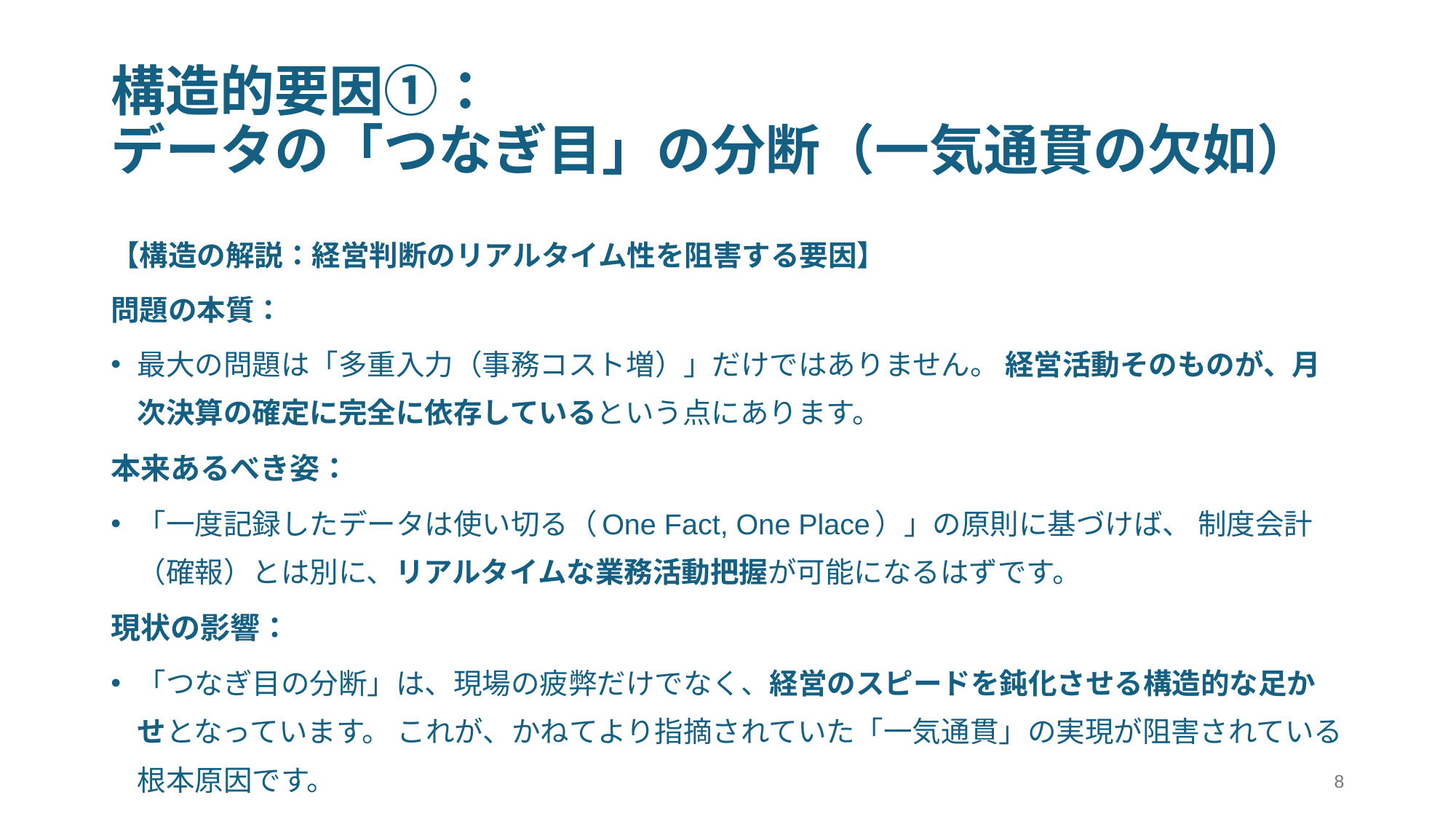

# 構造的要因①： データの「つなぎ目」の分断（一気通貫の欠如）
【構造の解説：経営判断のリアルタイム性を阻害する要因】
問題の本質：
最大の問題は「多重入力（事務コスト増）」だけではありません。 経営活動そのものが、月次決算の確定に完全に依存しているという点にあります。
本来あるべき姿：
「一度記録したデータは使い切る（One Fact, One Place）」の原則に基づけば、 制度会計（確報）とは別に、リアルタイムな業務活動把握が可能になるはずです。
現状の影響：
「つなぎ目の分断」は、現場の疲弊だけでなく、経営のスピードを鈍化させる構造的な足かせとなっています。 これが、かねてより指摘されていた「一気通貫」の実現が阻害されている根本原因です。
8